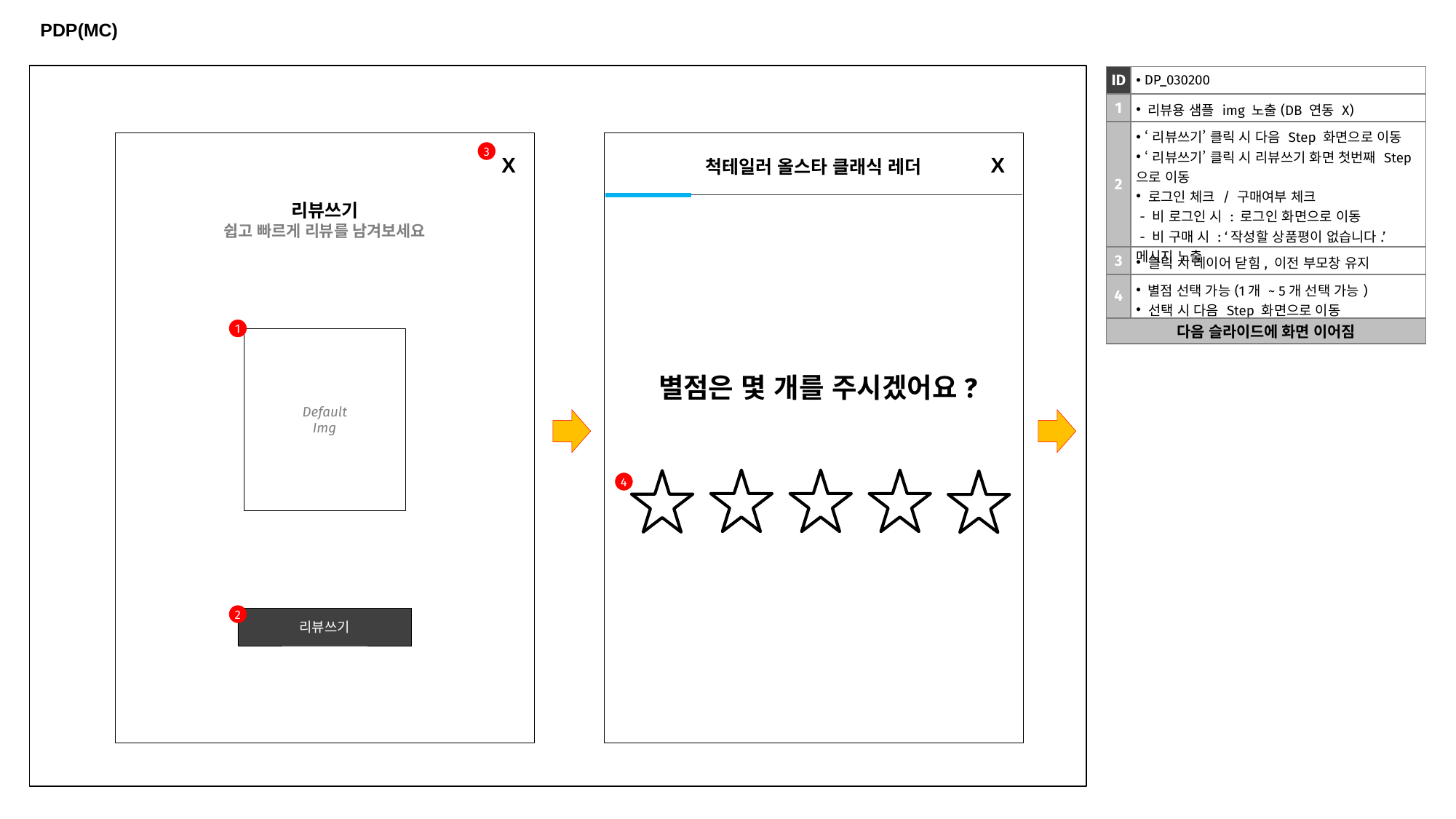

# PDP(MC)

| ID | DP\_030200 |
| --- | --- |
| 1 | 리뷰용 샘플 img 노출(DB 연동 X) |
| 2 | ‘리뷰쓰기’ 클릭 시 다음 Step 화면으로 이동 ‘리뷰쓰기’ 클릭 시 리뷰쓰기 화면 첫번째 Step 으로 이동 로그인 체크 / 구매여부 체크 - 비 로그인 시 : 로그인 화면으로 이동 - 비 구매 시 : ‘작성할 상품평이 없습니다.’ 메시지 노출 |
| 3 | 클릭 시 레이어 닫힘, 이전 부모창 유지 |
| 4 | 별점 선택 가능(1개 ~ 5개 선택 가능) 선택 시 다음 Step 화면으로 이동 |
| 다음 슬라이드에 화면 이어짐 |  |

3
X
X
척테일러 올스타 클래식 레더
리뷰쓰기
쉽고 빠르게 리뷰를 남겨보세요
1
Default
Img
별점은 몇 개를 주시겠어요?

4
2
리뷰쓰기